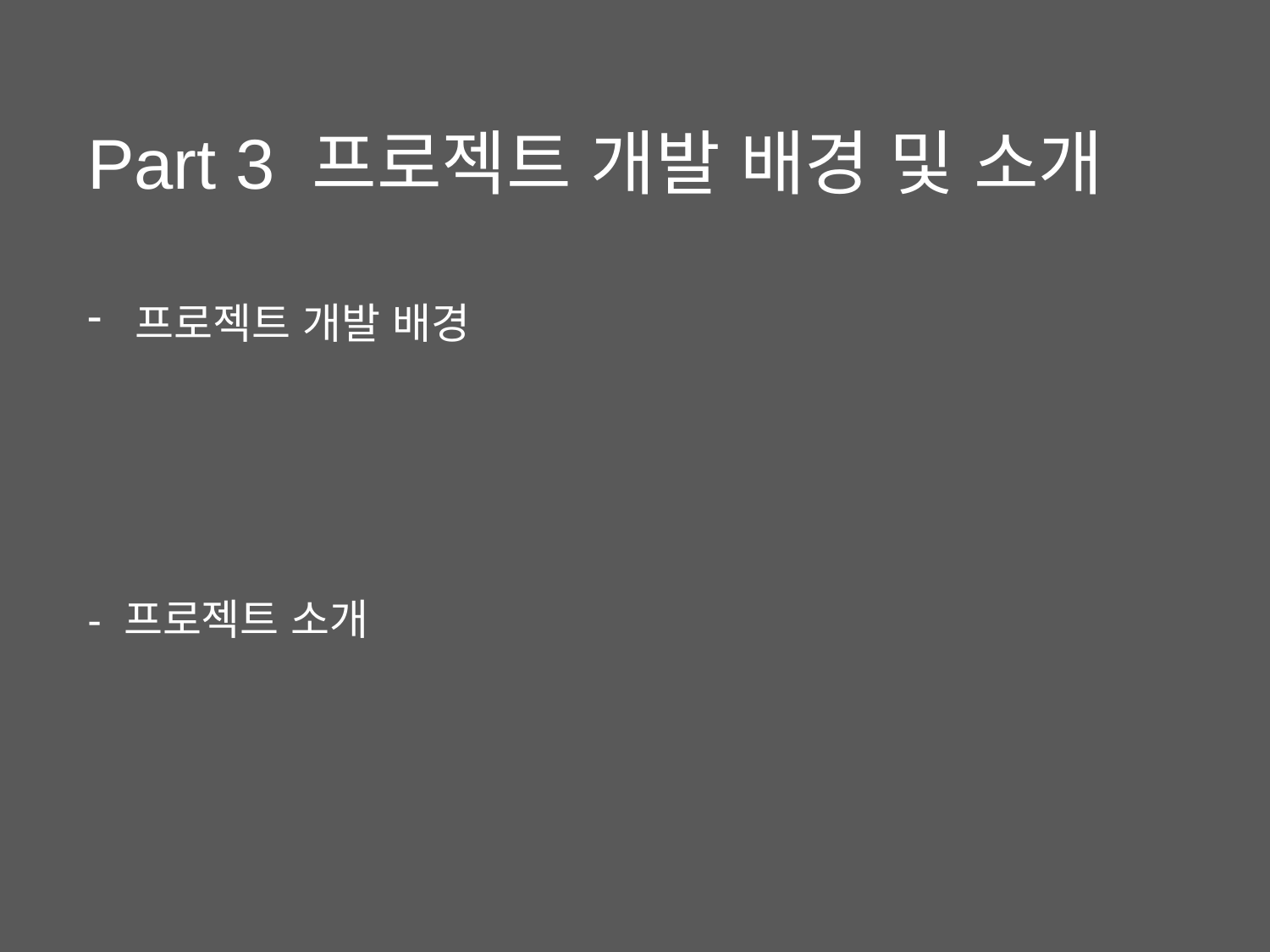

Part 3 프로젝트 개발 배경 및 소개
프로젝트 개발 배경
- 프로젝트 소개